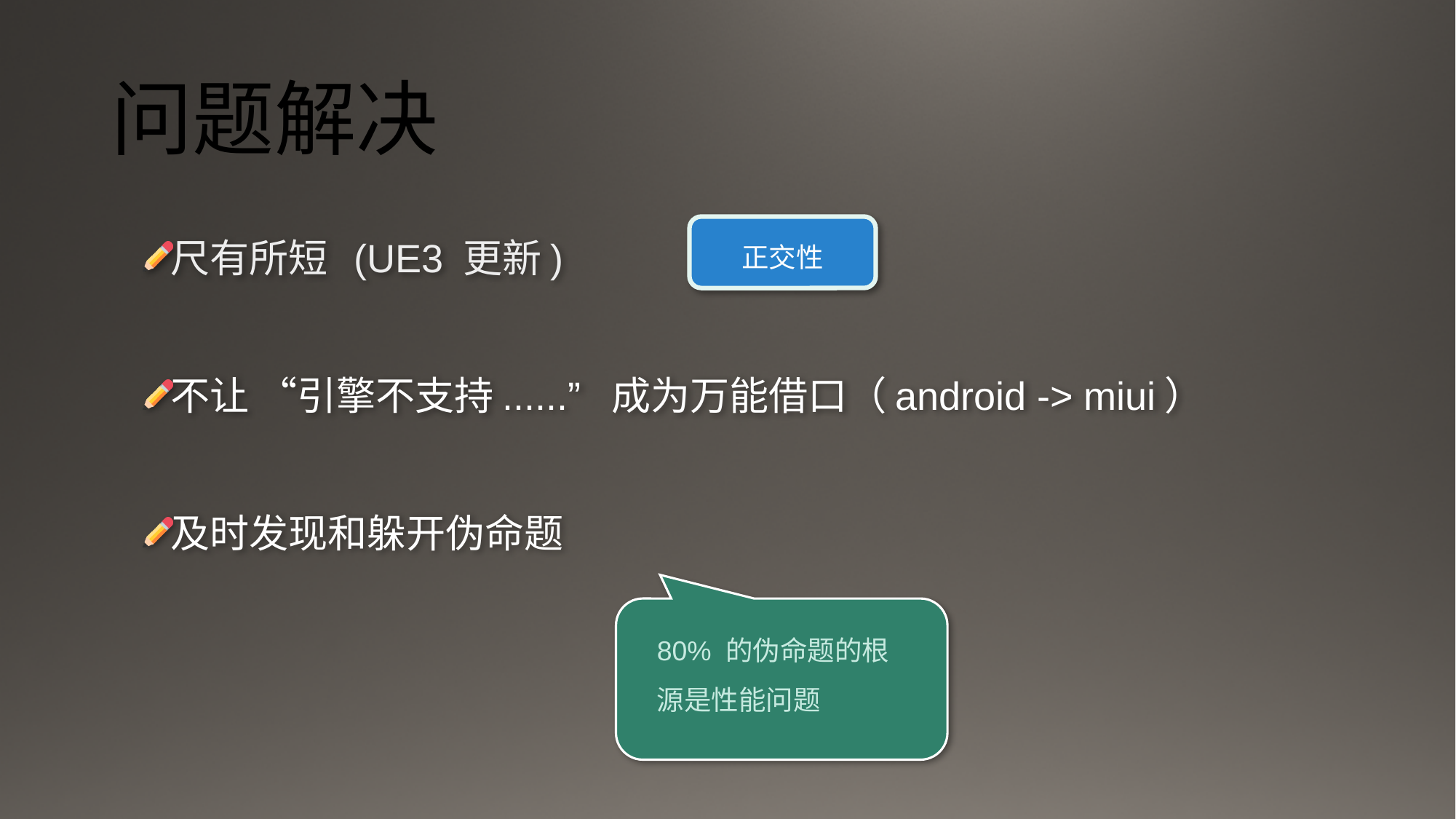

# 问题解决
正交性
尺有所短  (UE3 更新)
不让 “引擎不支持......”  成为万能借口（android -> miui）
及时发现和躲开伪命题

80% 的伪命题的根源是性能问题